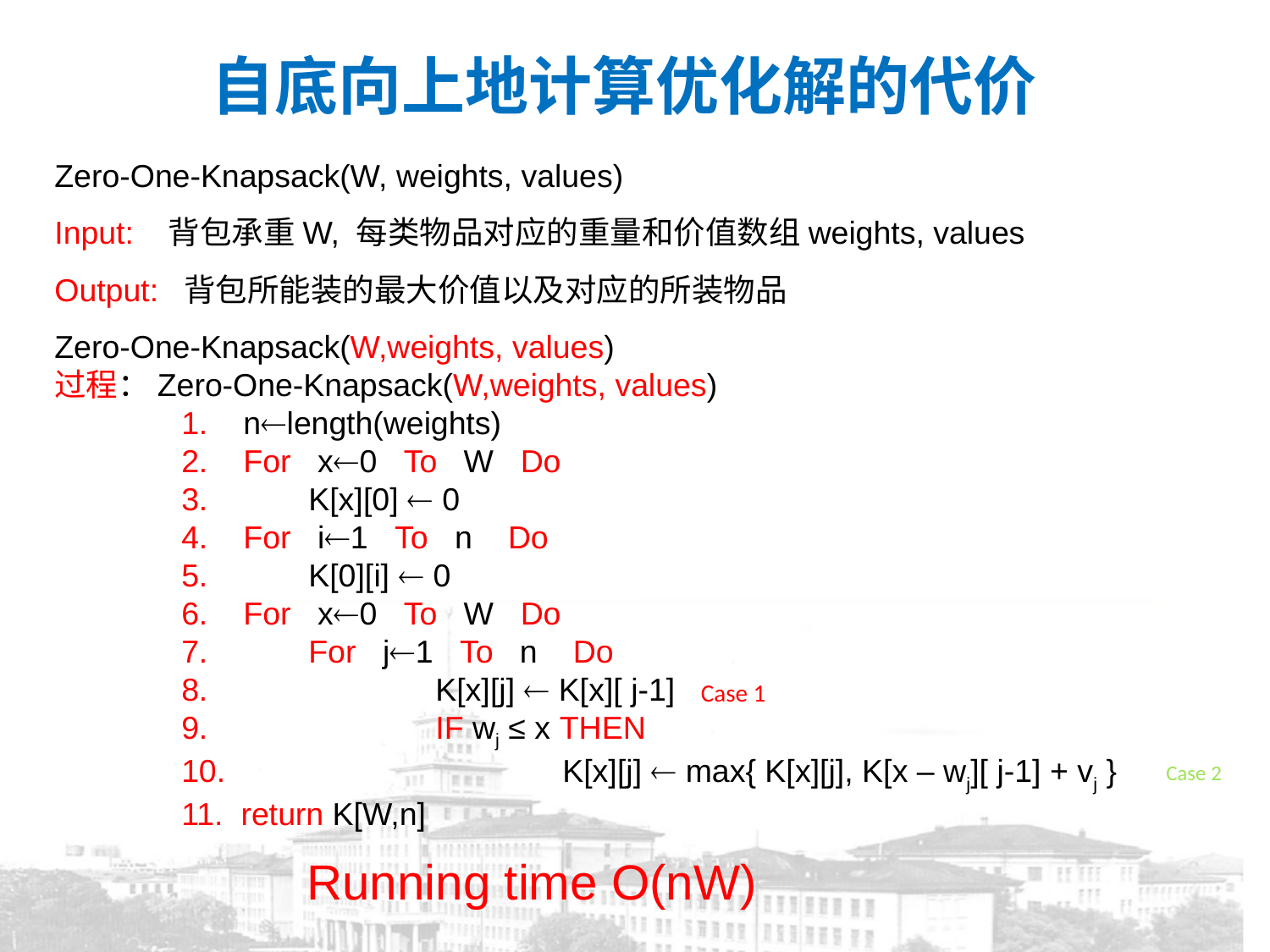

# 自底向上地计算优化解的代价
Zero-One-Knapsack(W, weights, values)
Input:   背包承重W, 每类物品对应的重量和价值数组weights, values
Output:  背包所能装的最大价值以及对应的所装物品
Zero-One-Knapsack(W,weights, values)
过程：Zero-One-Knapsack(W,weights, values)
	1.    n←length(weights)
	2.    For   x←0   To   W   Do
 	3.	K[x][0] ← 0
	4.    For   i←1   To   n    Do
 	5.	K[0][i] ← 0
	6.    For   x←0   To   W   Do
	7.	For   j←1   To   n    Do
	8.		K[x][j] ← K[x][ j-1]
	9.		IF wj ≤ x THEN
	10.			K[x][j] ← max{ K[x][j], K[x – wj][ j-1] + vj }
	11.  return K[W,n]
Case 1
Case 2
Running time O(nW)